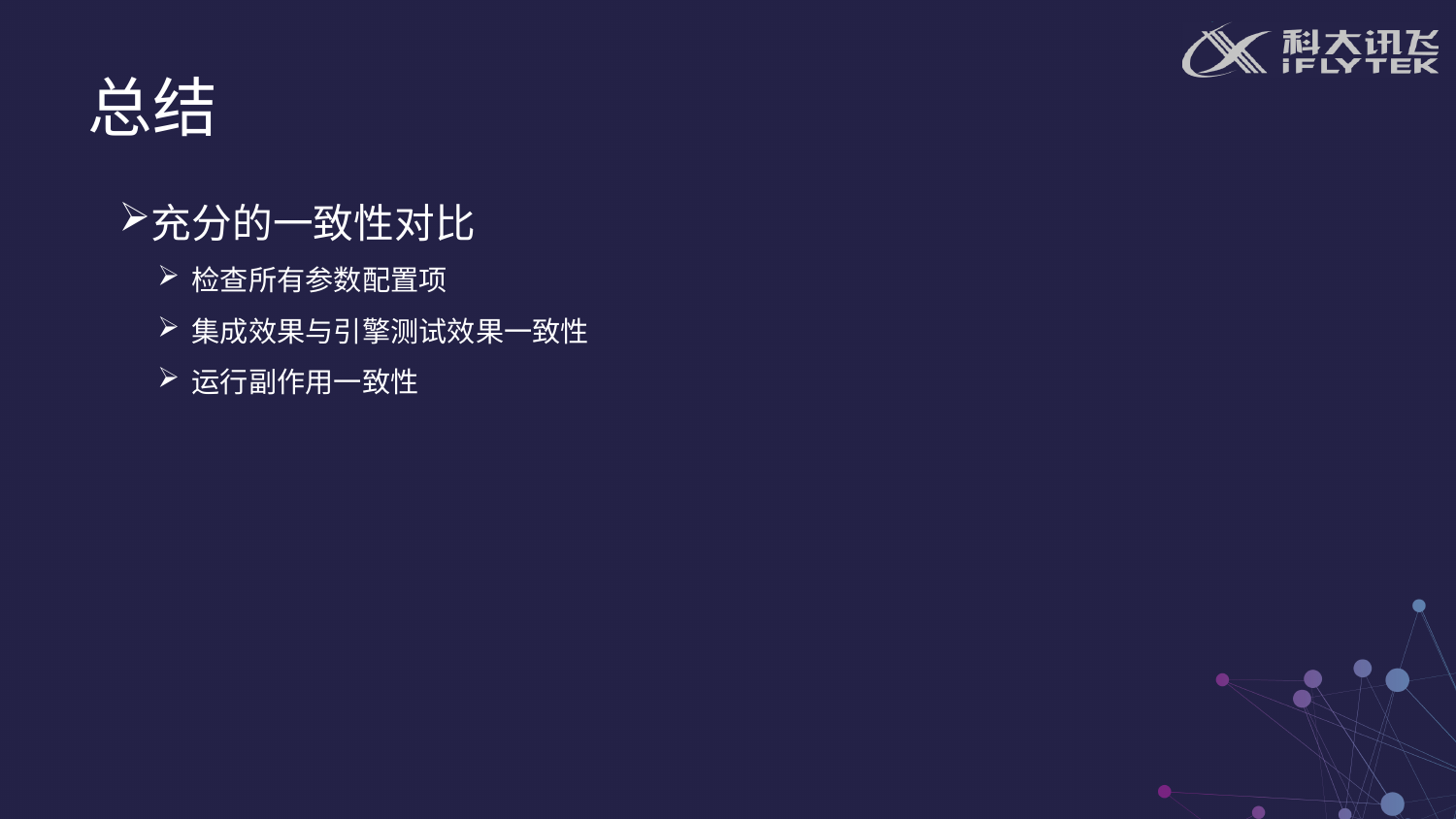

总结
充分的一致性对比
检查所有参数配置项
集成效果与引擎测试效果一致性
运行副作用一致性